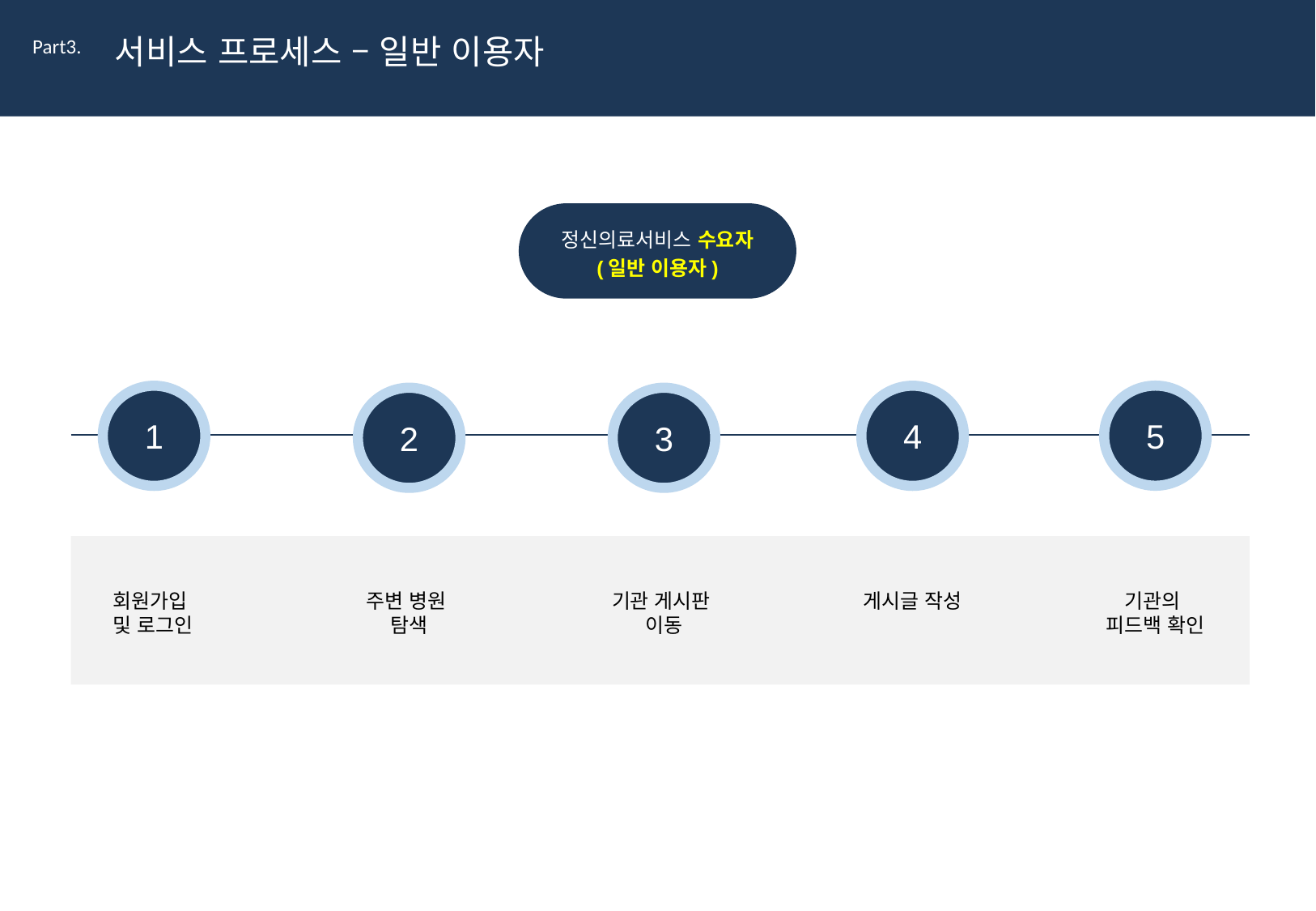

서비스 프로세스 – 일반 이용자
Part3.

정신의료서비스 수요자
(일반 이용자)
5
4
1
2
3

회원가입
및 로그인
주변 병원
탐색
기관 게시판
이동
게시글 작성
기관의
피드백 확인